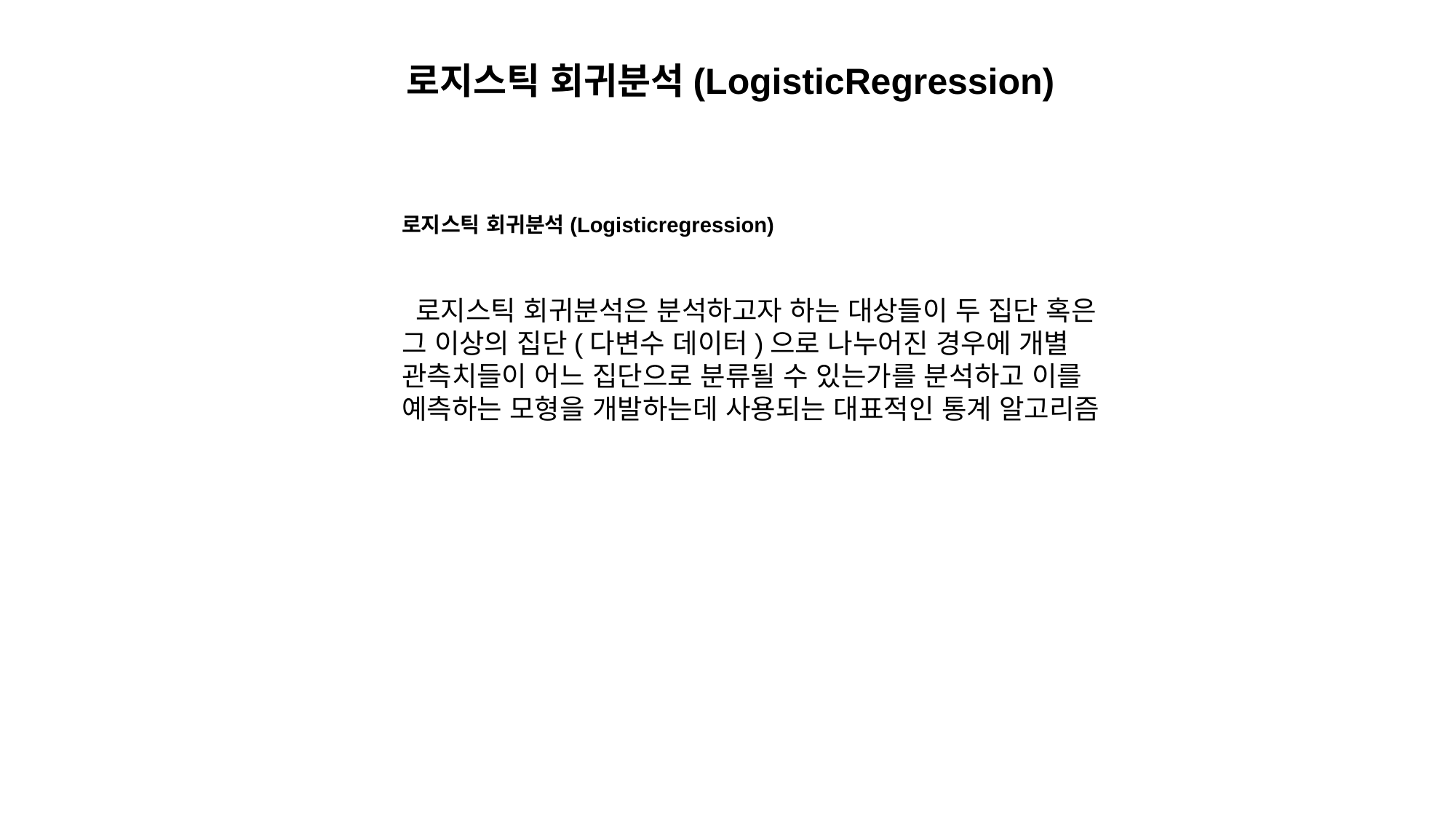

로지스틱 회귀분석(LogisticRegression)
로지스틱 회귀분석(Logisticregression)

 로지스틱 회귀분석은 분석하고자 하는 대상들이 두 집단 혹은 그 이상의 집단(다변수 데이터)으로 나누어진 경우에 개별 관측치들이 어느 집단으로 분류될 수 있는가를 분석하고 이를 예측하는 모형을 개발하는데 사용되는 대표적인 통계 알고리즘